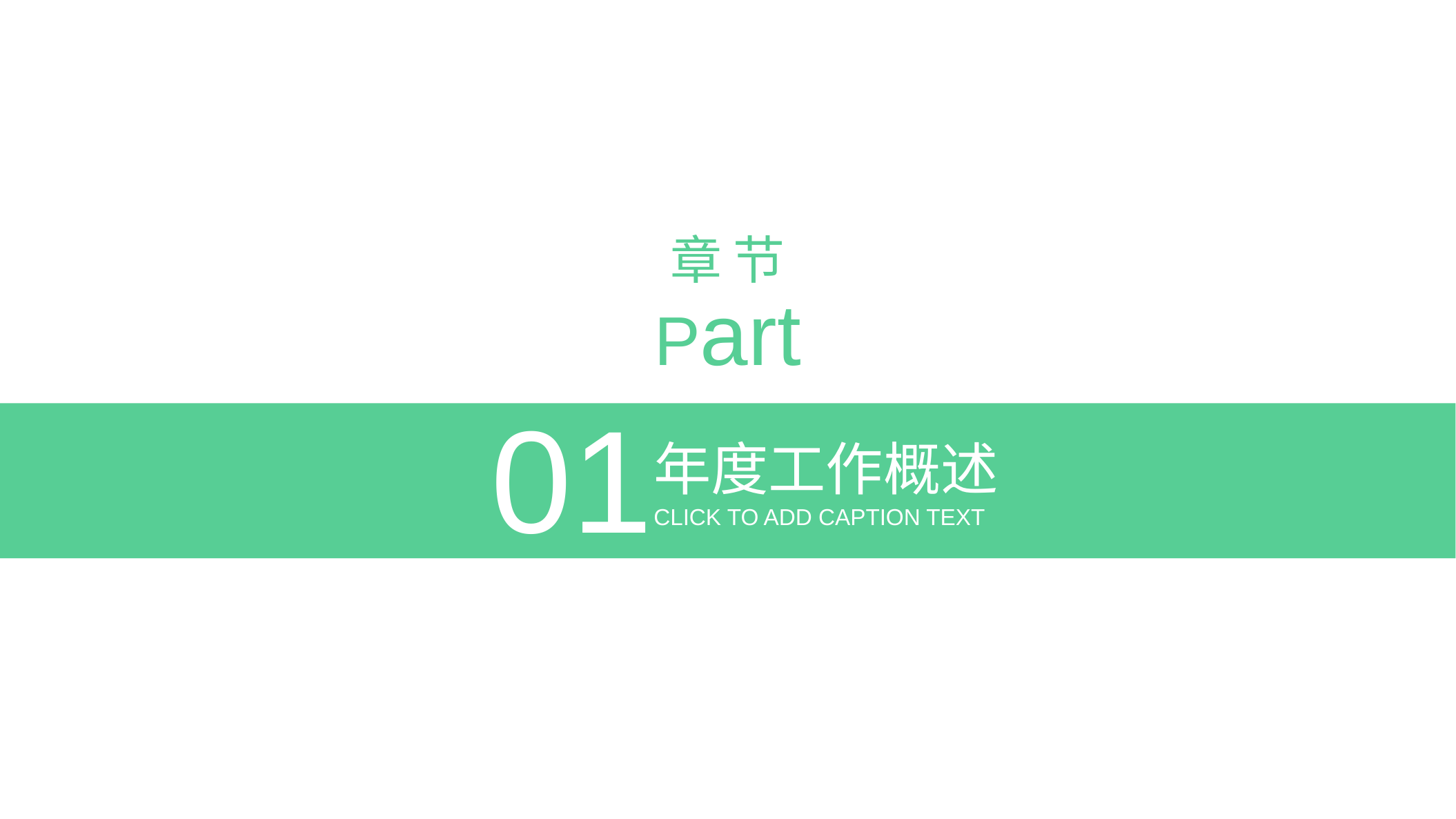

章 节
Part
01

年度工作概述
CLICK TO ADD CAPTION TEXT